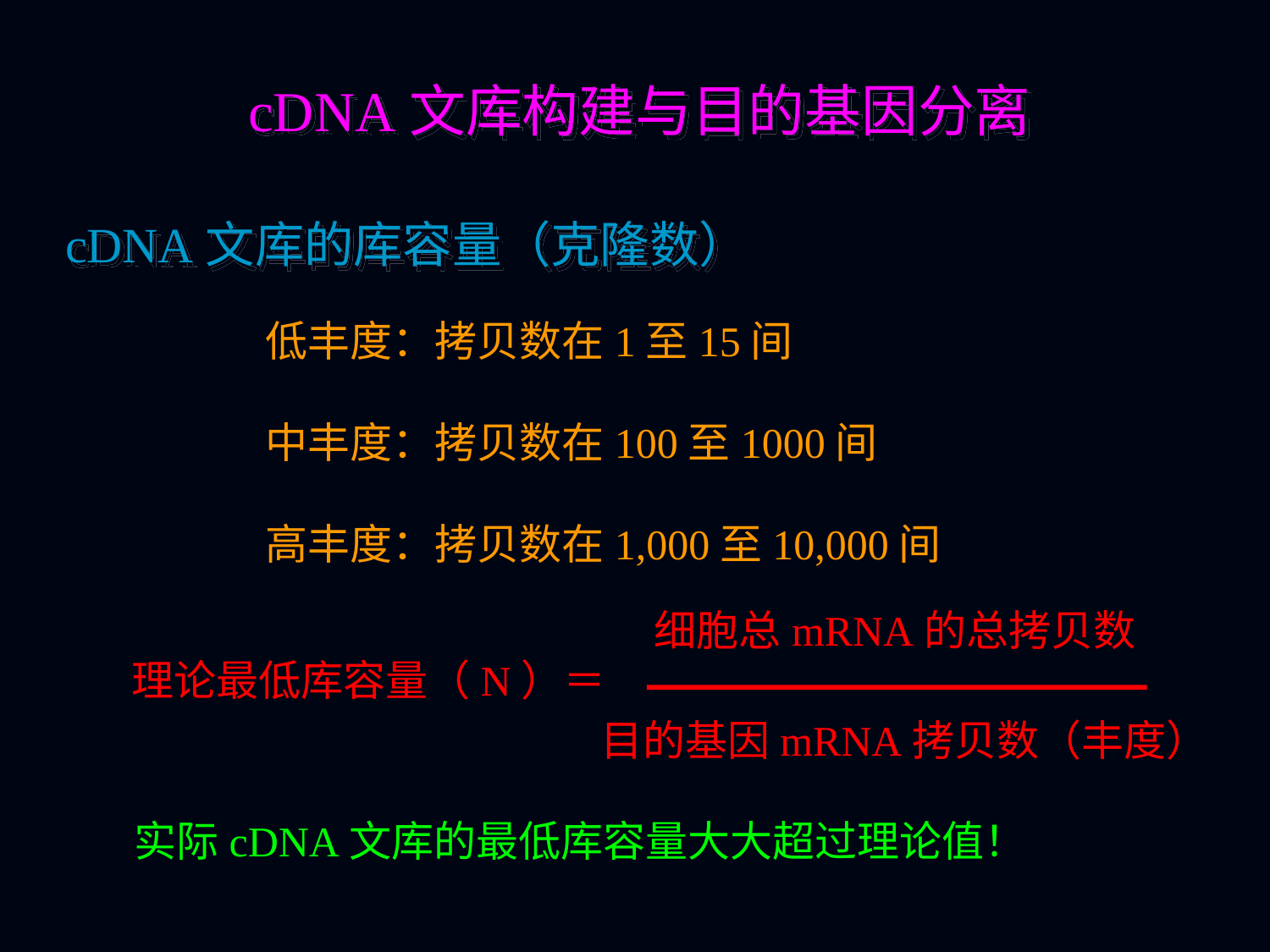

cDNA文库构建与目的基因分离
cDNA文库的库容量（克隆数）
低丰度：拷贝数在1至15间
中丰度：拷贝数在100至1000间
高丰度：拷贝数在1,000至10,000间
细胞总mRNA的总拷贝数
理论最低库容量（N）＝

目的基因mRNA拷贝数（丰度）
实际cDNA文库的最低库容量大大超过理论值！